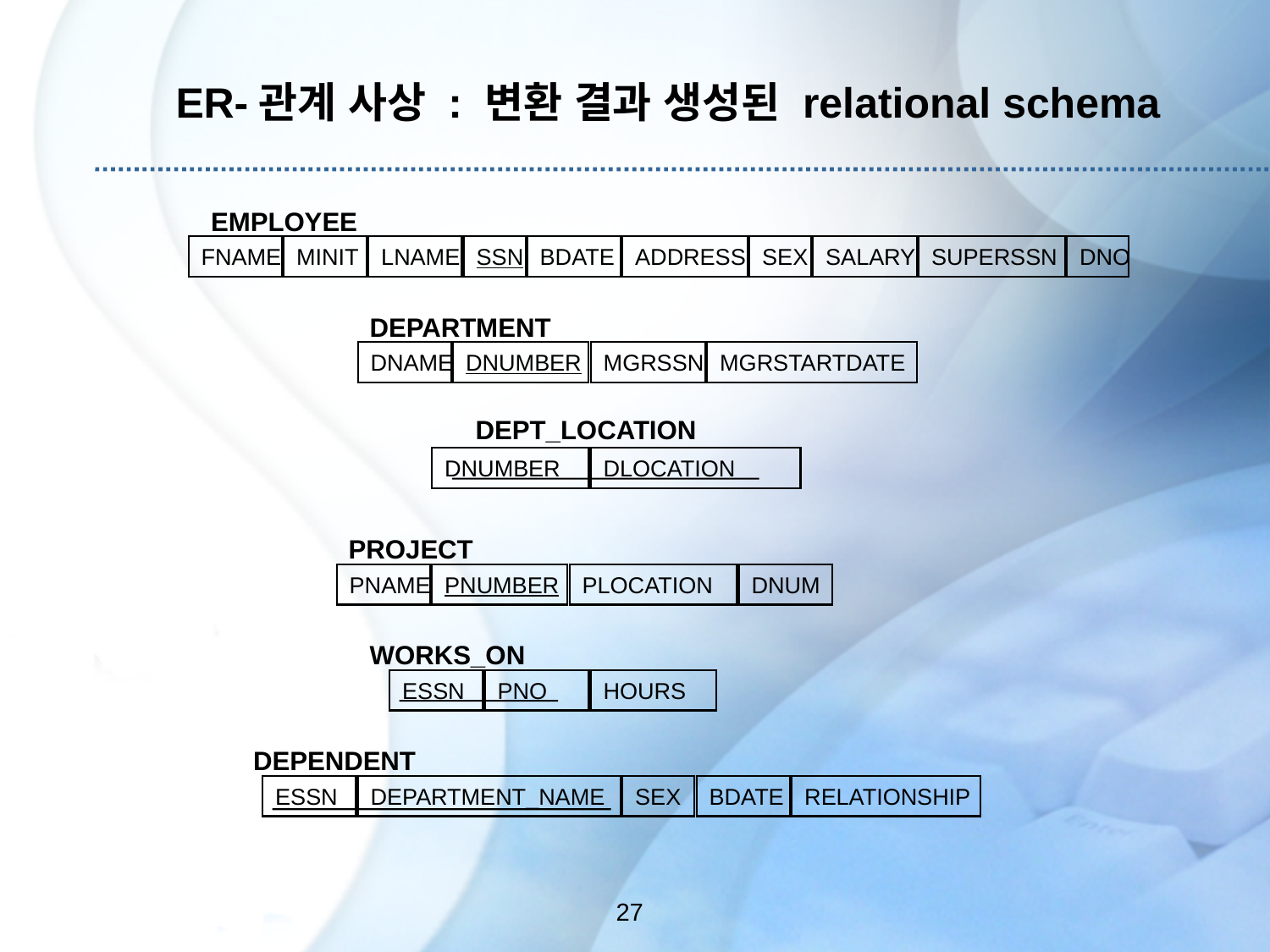

ER-관계 사상 : 변환 결과 생성된 relational schema
EMPLOYEE
FNAME
MINIT
LNAME
SSN
BDATE
ADDRESS
SEX
SALARY
SUPERSSN
DNO
DEPARTMENT
DNAME
DNUMBER
MGRSSN
MGRSTARTDATE
DEPT_LOCATION
DNUMBER
DLOCATION

PROJECT
PNAME
PNUMBER
PLOCATION
DNUM
WORKS_ON
ESSN
PNO
HOURS

DEPENDENT
ESSN
DEPARTMENT_NAME
SEX
BDATE
RELATIONSHIP

27